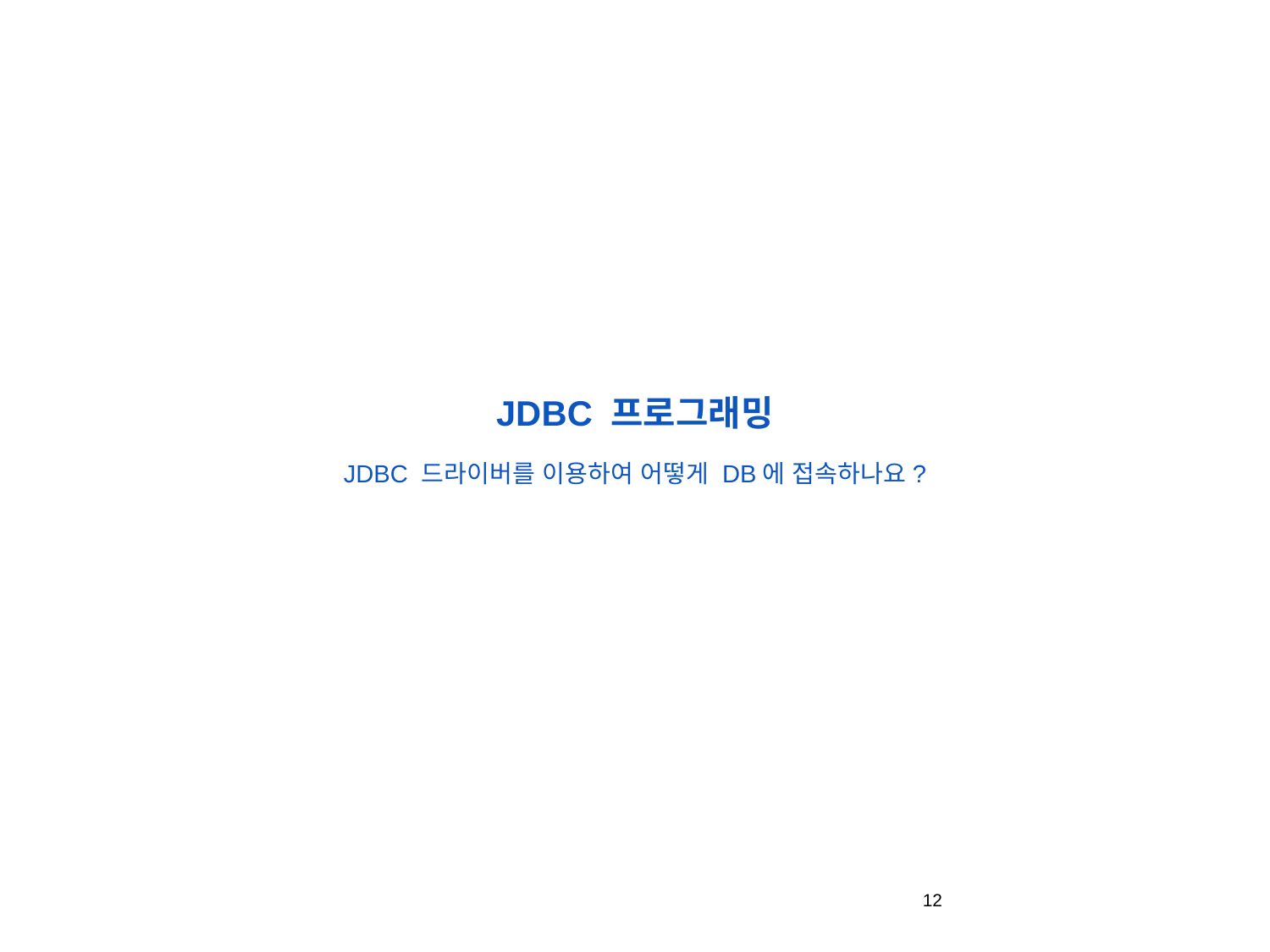

JDBC 프로그래밍
JDBC 드라이버를 이용하여 어떻게 DB에 접속하나요?
12